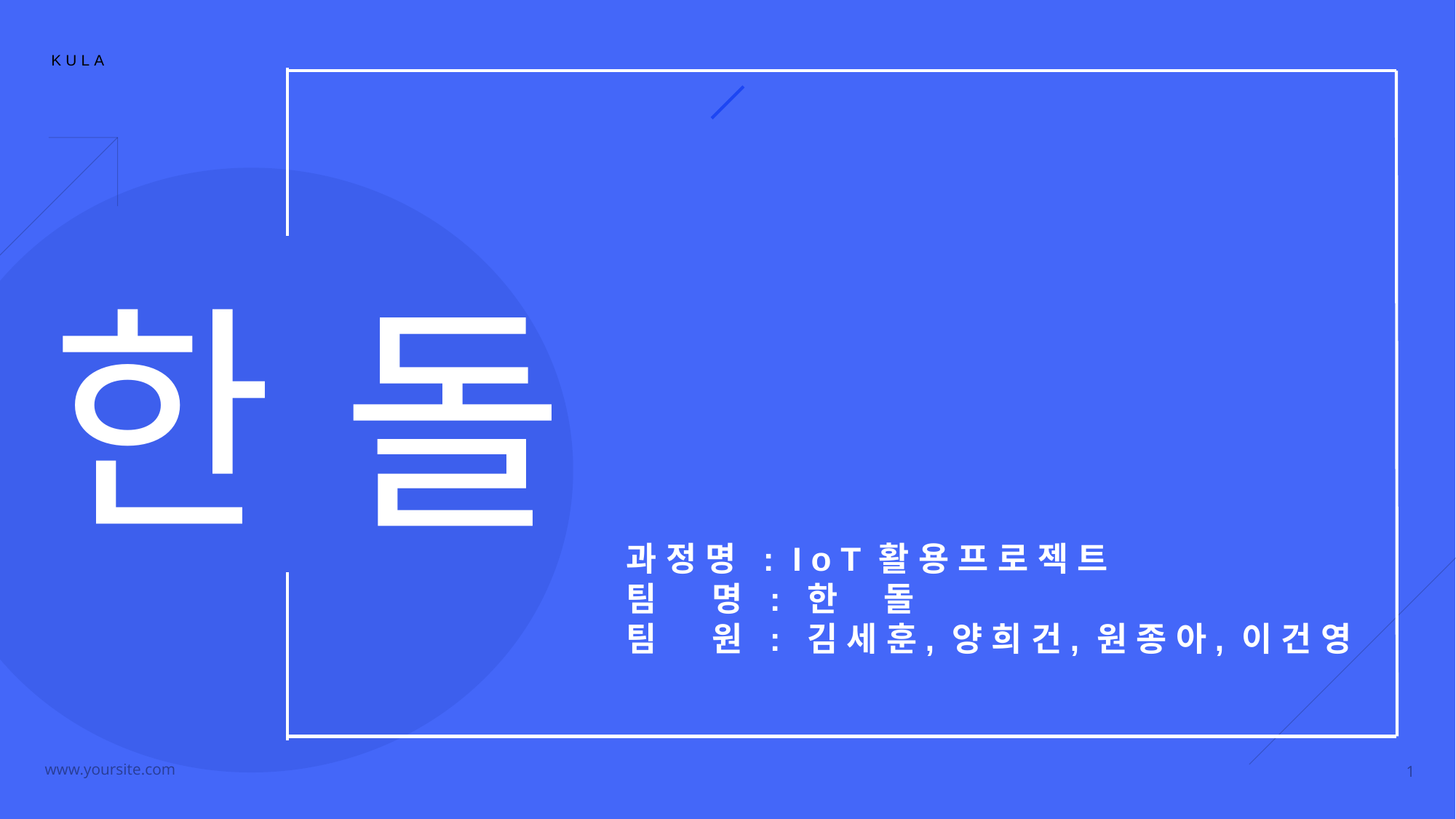

# 한 돌
과 정 명  :  I o T 활 용 프 로 젝 트
팀      명  :  한     돌
팀      원  :  김 세 훈, 양 희 건, 원 종 아, 이 건 영
1